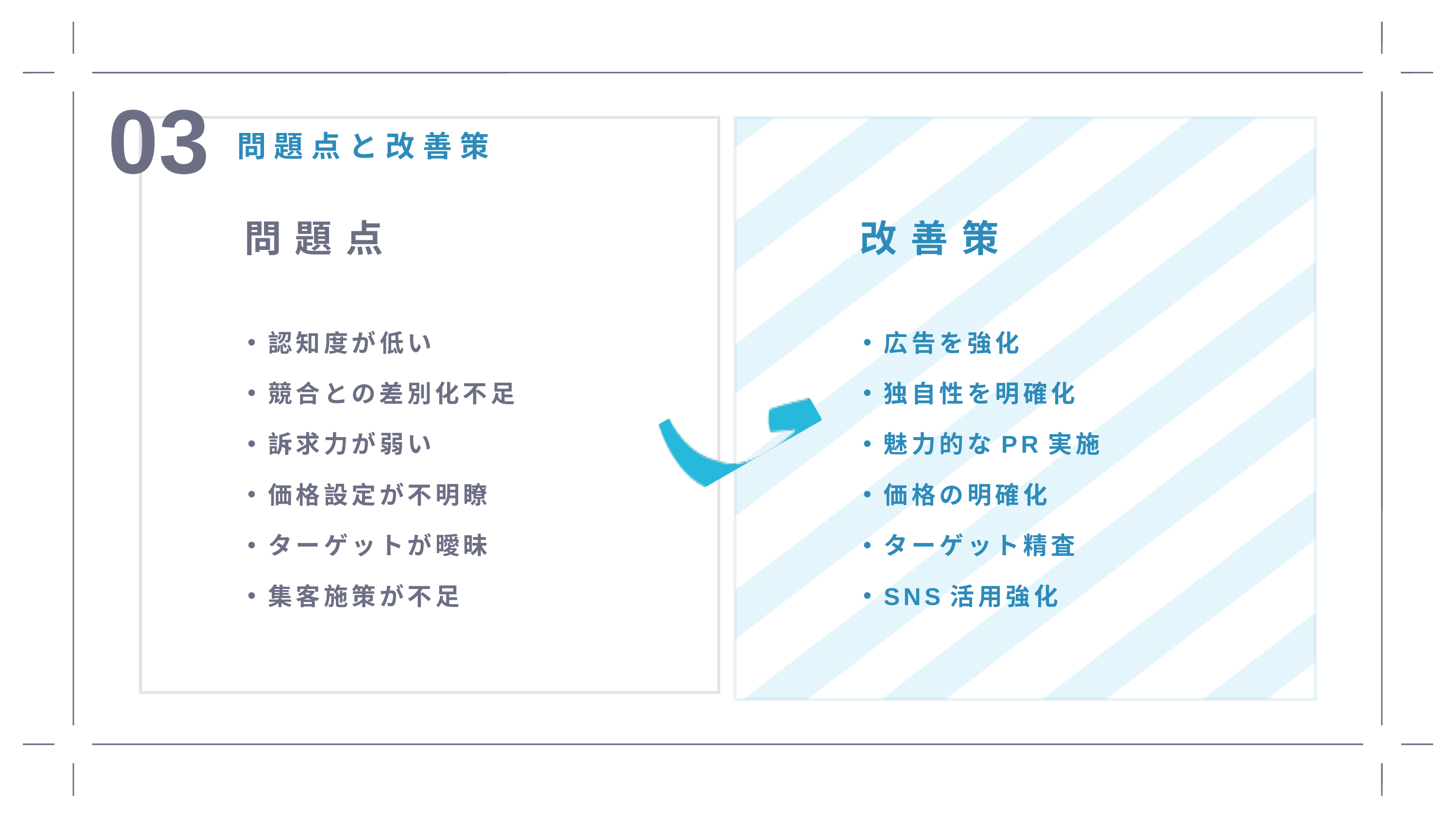

03

問題点と改善策

問題点
改善策
認知度が低い
競合との差別化不足
訴求力が弱い
価格設定が不明瞭
ターゲットが曖昧
集客施策が不足
広告を強化
独自性を明確化
魅力的なPR実施
価格の明確化
ターゲット精査
SNS活用強化